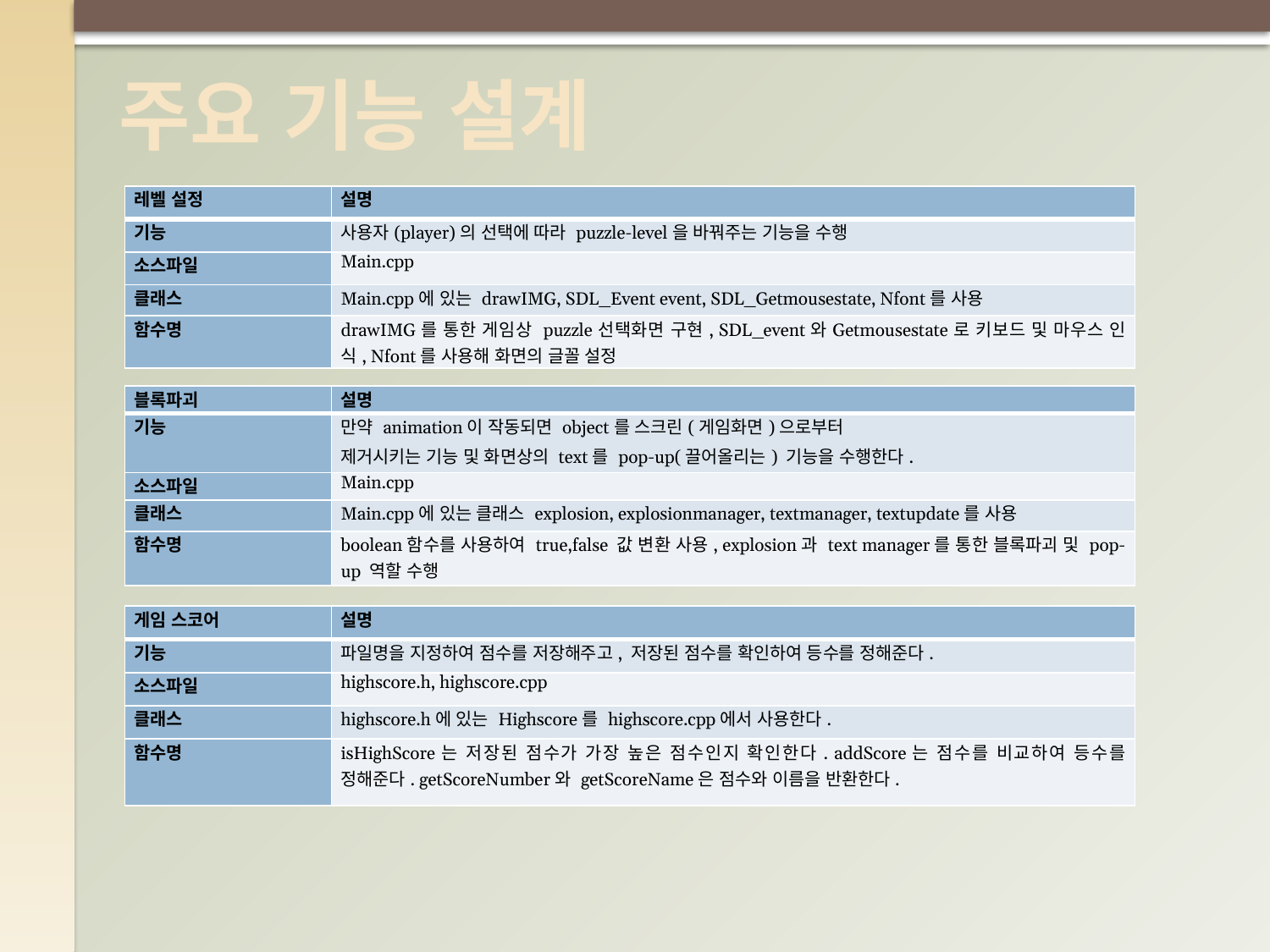

# 주요 기능 설계
| 레벨 설정 | 설명 |
| --- | --- |
| 기능 | 사용자(player)의 선택에 따라 puzzle-level을 바꿔주는 기능을 수행 |
| 소스파일 | Main.cpp |
| 클래스 | Main.cpp에 있는 drawIMG, SDL\_Event event, SDL\_Getmousestate, Nfont를 사용 |
| 함수명 | drawIMG를 통한 게임상 puzzle선택화면 구현, SDL\_event와Getmousestate로 키보드 및 마우스 인식, Nfont를 사용해 화면의 글꼴 설정 |
| 블록파괴 | 설명 |
| --- | --- |
| 기능 | 만약 animation이 작동되면 object를 스크린(게임화면)으로부터 제거시키는 기능 및 화면상의 text를 pop-up(끌어올리는) 기능을 수행한다. |
| 소스파일 | Main.cpp |
| 클래스 | Main.cpp에 있는 클래스 explosion, explosionmanager, textmanager, textupdate를 사용 |
| 함수명 | boolean함수를 사용하여 true,false 값 변환 사용, explosion과 text manager를 통한 블록파괴 및 pop-up 역할 수행 |
| 게임 스코어 | 설명 |
| --- | --- |
| 기능 | 파일명을 지정하여 점수를 저장해주고, 저장된 점수를 확인하여 등수를 정해준다. |
| 소스파일 | highscore.h, highscore.cpp |
| 클래스 | highscore.h에 있는 Highscore를 highscore.cpp에서 사용한다. |
| 함수명 | isHighScore는 저장된 점수가 가장 높은 점수인지 확인한다. addScore는 점수를 비교하여 등수를 정해준다. getScoreNumber와 getScoreName은 점수와 이름을 반환한다. |